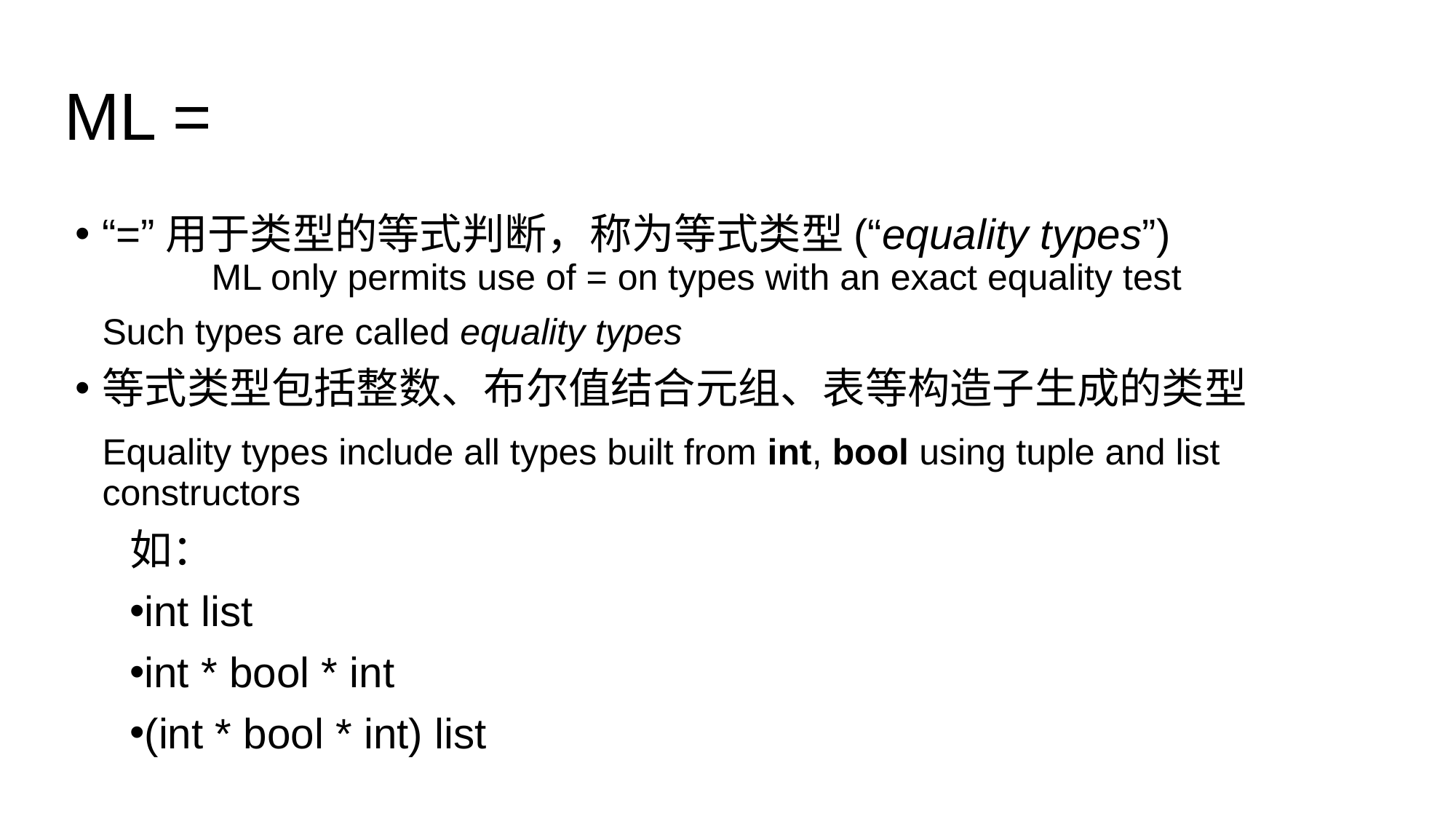

# ML =
“=”用于类型的等式判断，称为等式类型(“equality types”)
	ML only permits use of = on types with an exact equality test
	Such types are called equality types
等式类型包括整数、布尔值结合元组、表等构造子生成的类型
	Equality types include all types built from int, bool using tuple and list constructors
如：
int list
int * bool * int
(int * bool * int) list